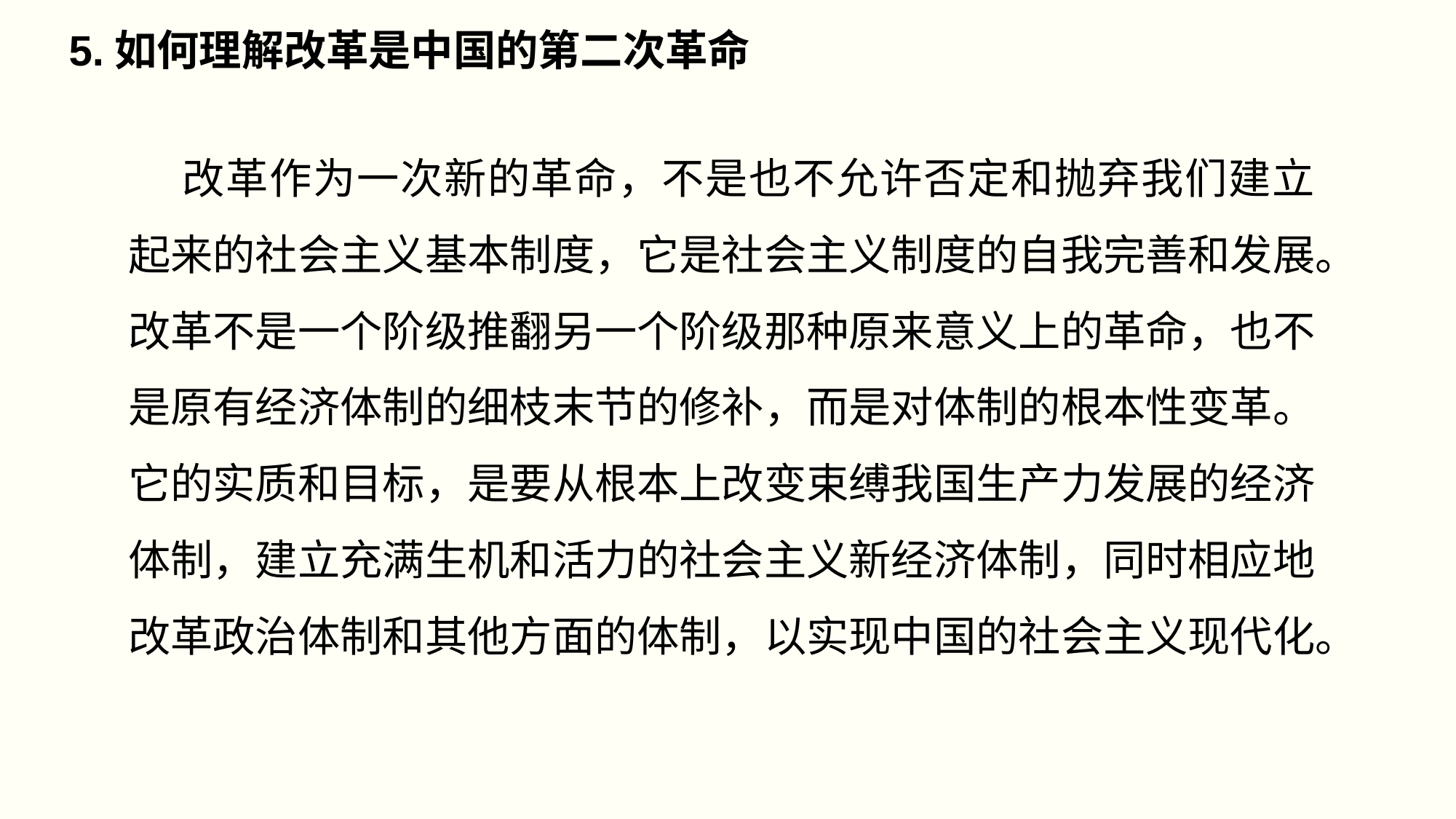

5.如何理解改革是中国的第二次革命
    改革作为一次新的革命，不是也不允许否定和抛弃我们建立起来的社会主义基本制度，它是社会主义制度的自我完善和发展。改革不是一个阶级推翻另一个阶级那种原来意义上的革命，也不是原有经济体制的细枝末节的修补，而是对体制的根本性变革。它的实质和目标，是要从根本上改变束缚我国生产力发展的经济体制，建立充满生机和活力的社会主义新经济体制，同时相应地改革政治体制和其他方面的体制，以实现中国的社会主义现代化。